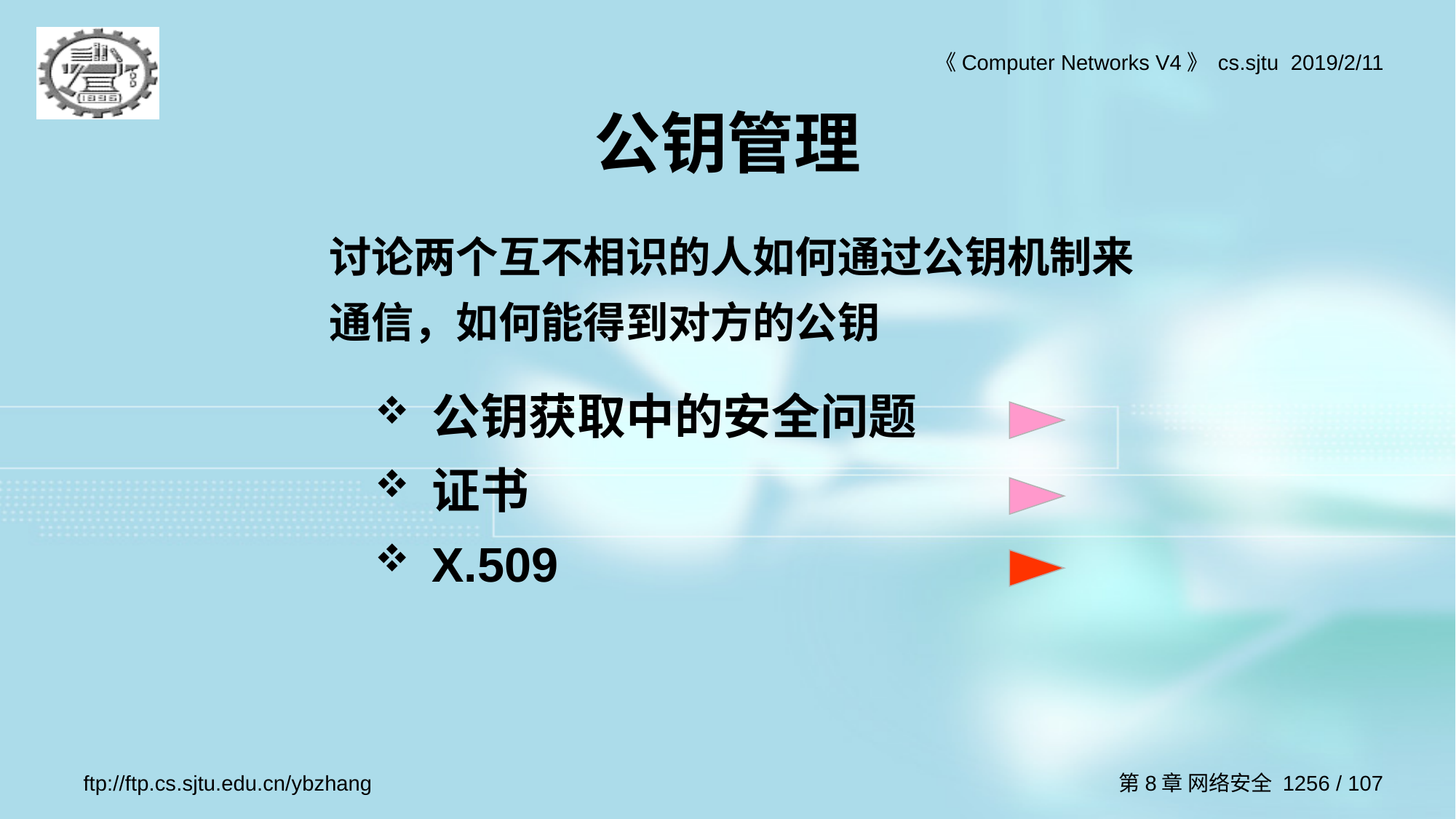

# 公钥管理
讨论两个互不相识的人如何通过公钥机制来通信，如何能得到对方的公钥
公钥获取中的安全问题
证书
X.509